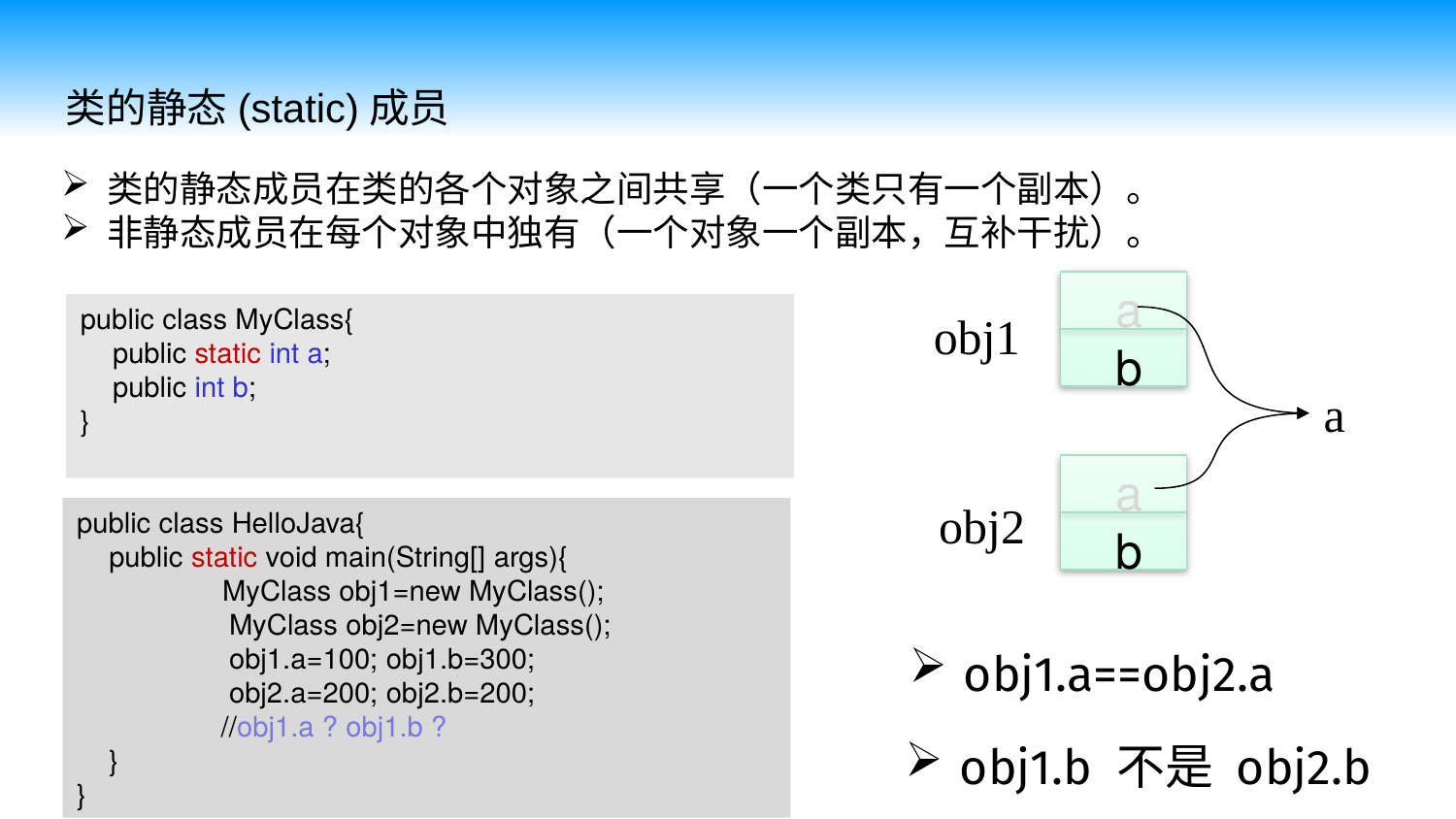

类的静态(static)成员
类的静态成员在类的各个对象之间共享（一个类只有一个副本）。
非静态成员在每个对象中独有（一个对象一个副本，互补干扰）。
   a
   b
public class MyClass{
    public static int a;
    public int b;
}

obj1
a
   a
   b
obj2
public class HelloJava{
    public static void main(String[] args){
	MyClass obj1=new MyClass();
                   MyClass obj2=new MyClass();
                   obj1.a=100; obj1.b=300;
                   obj2.a=200; obj2.b=200;
                  //obj1.a ? obj1.b ?
    }
}
obj1.a==obj2.a
obj1.b 不是 obj2.b